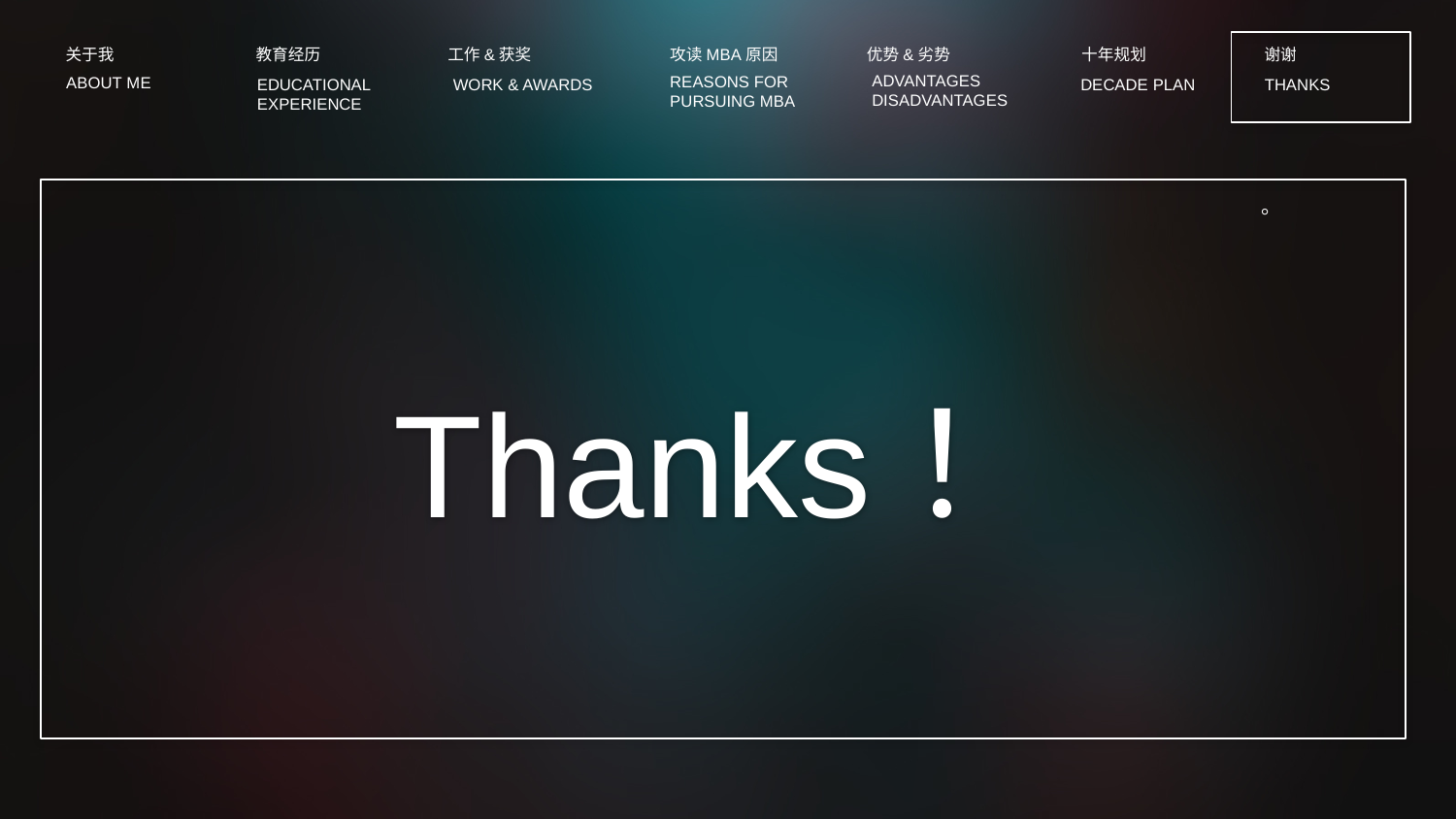

关于我
ABOUT ME
教育经历
EDUCATIONAL
EXPERIENCE
工作&获奖
WORK & AWARDS
攻读MBA原因
REASONS FOR
PURSUING MBA
优势&劣势
ADVANTAGES
DISADVANTAGES
十年规划
DECADE PLAN
谢谢
THANKS
Thanks！
。